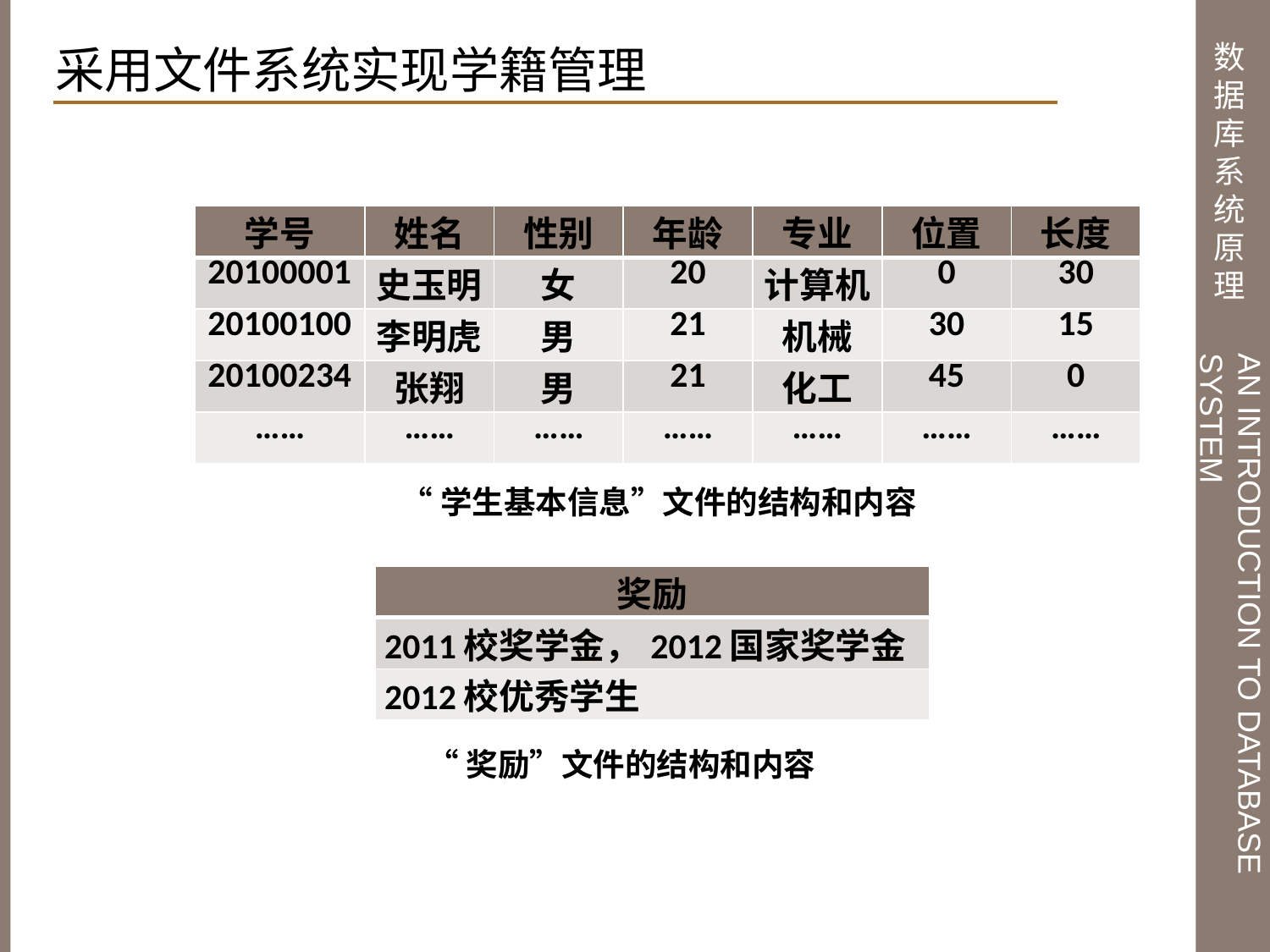

采用文件系统实现学籍管理
| 学号 | 姓名 | 性别 | 年龄 | 专业 | 位置 | 长度 |
| --- | --- | --- | --- | --- | --- | --- |
| 20100001 | 史玉明 | 女 | 20 | 计算机 | 0 | 30 |
| 20100100 | 李明虎 | 男 | 21 | 机械 | 30 | 15 |
| 20100234 | 张翔 | 男 | 21 | 化工 | 45 | 0 |
| …… | …… | …… | …… | …… | …… | …… |
“学生基本信息”文件的结构和内容
| 奖励 |
| --- |
| 2011校奖学金，2012国家奖学金 |
| 2012校优秀学生 |
“奖励”文件的结构和内容